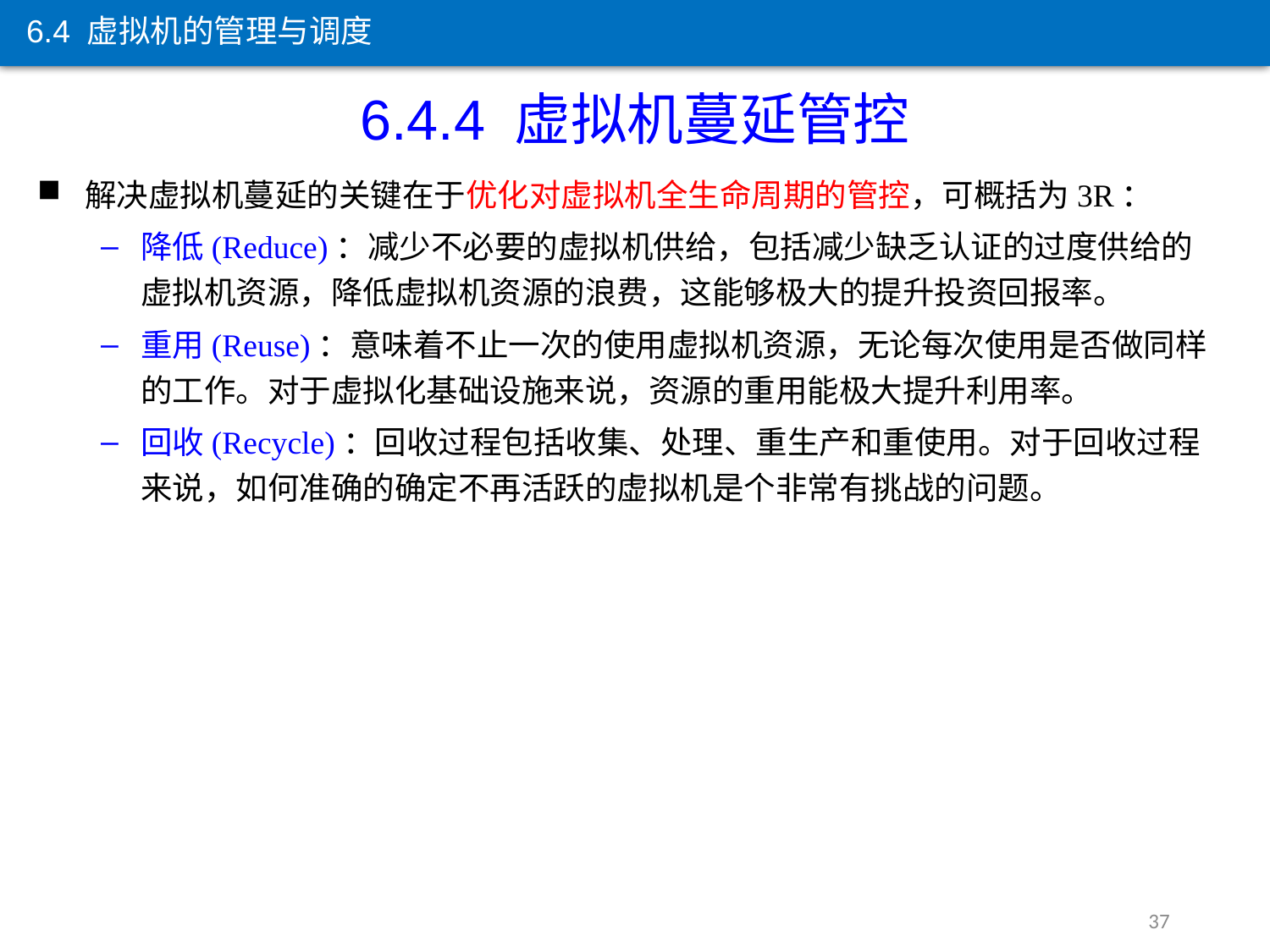

6.4 虚拟机的管理与调度
6.4.4 虚拟机蔓延管控
解决虚拟机蔓延的关键在于优化对虚拟机全生命周期的管控，可概括为3R：
降低(Reduce)：减少不必要的虚拟机供给，包括减少缺乏认证的过度供给的虚拟机资源，降低虚拟机资源的浪费，这能够极大的提升投资回报率。
重用(Reuse)：意味着不止一次的使用虚拟机资源，无论每次使用是否做同样的工作。对于虚拟化基础设施来说，资源的重用能极大提升利用率。
回收(Recycle)：回收过程包括收集、处理、重生产和重使用。对于回收过程来说，如何准确的确定不再活跃的虚拟机是个非常有挑战的问题。
37